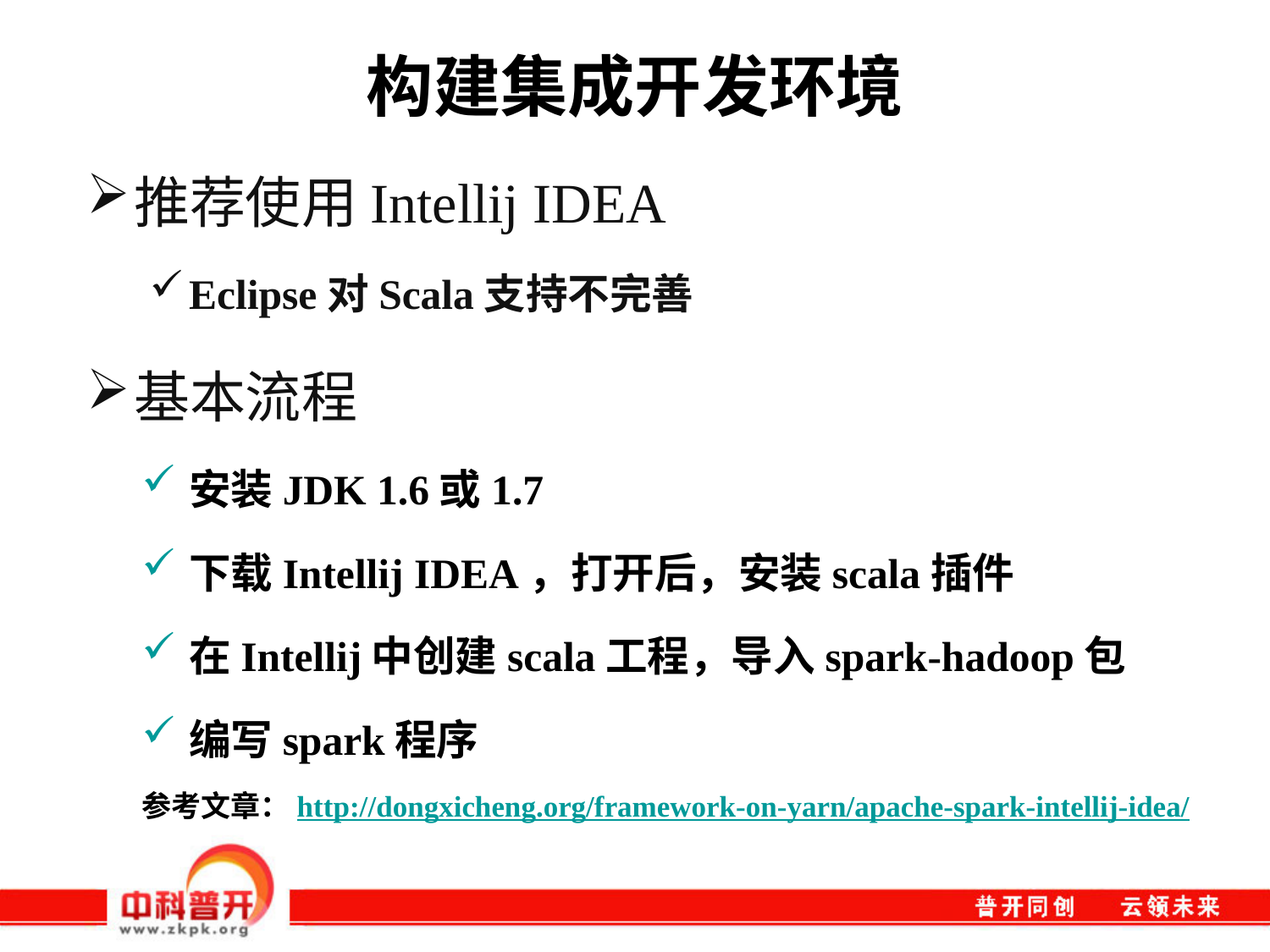

# 构建集成开发环境
推荐使用Intellij IDEA
Eclipse对Scala支持不完善
基本流程
安装JDK 1.6或1.7
下载Intellij IDEA，打开后，安装scala插件
在Intellij中创建scala工程，导入spark-hadoop包
编写spark程序
参考文章：http://dongxicheng.org/framework-on-yarn/apache-spark-intellij-idea/